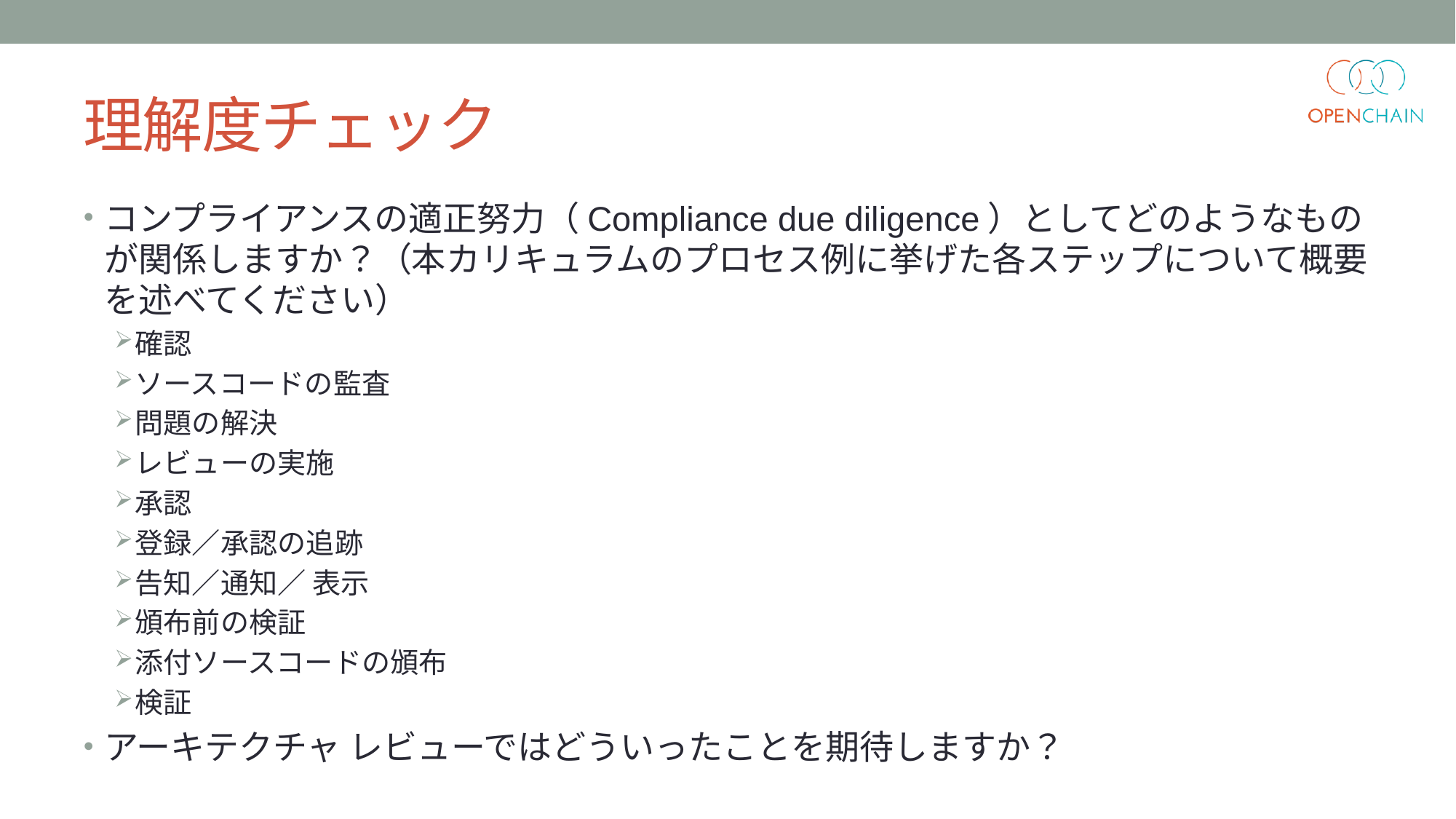

# 理解度チェック
コンプライアンスの適正努力（Compliance due diligence）としてどのようなものが関係しますか？（本カリキュラムのプロセス例に挙げた各ステップについて概要を述べてください）
確認
ソースコードの監査
問題の解決
レビューの実施
承認
登録／承認の追跡
告知／通知／ 表示
頒布前の検証
添付ソースコードの頒布
検証
アーキテクチャ レビューではどういったことを期待しますか？